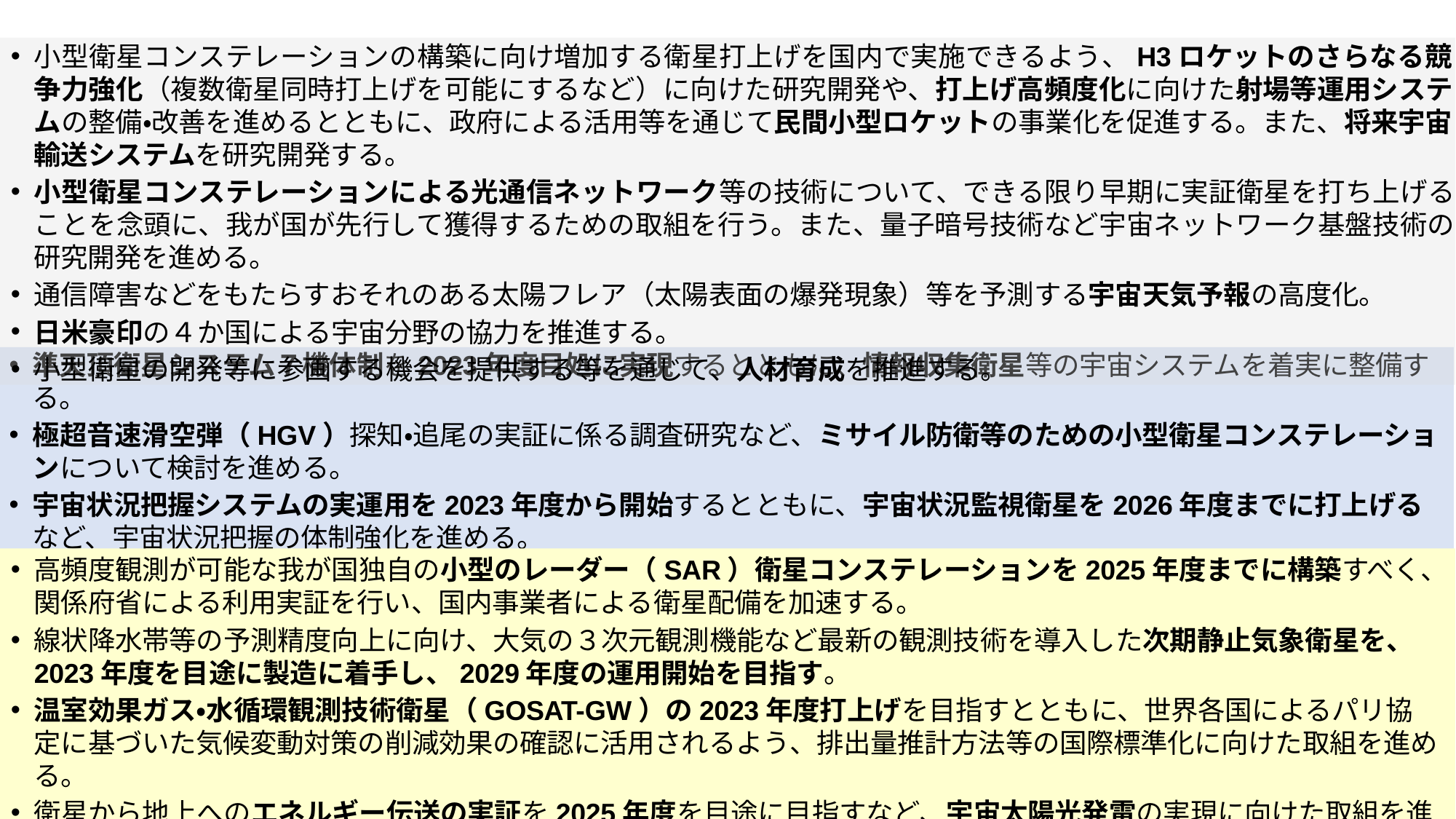

小型衛星コンステレーションの構築に向け増加する衛星打上げを国内で実施できるよう、H3ロケットのさらなる競争力強化（複数衛星同時打上げを可能にするなど）に向けた研究開発や、打上げ高頻度化に向けた射場等運用システムの整備・改善を進めるとともに、政府による活用等を通じて民間小型ロケットの事業化を促進する。また、将来宇宙輸送システムを研究開発する。
小型衛星コンステレーションによる光通信ネットワーク等の技術について、できる限り早期に実証衛星を打ち上げることを念頭に、我が国が先行して獲得するための取組を行う。また、量子暗号技術など宇宙ネットワーク基盤技術の研究開発を進める。
通信障害などをもたらすおそれのある太陽フレア（太陽表面の爆発現象）等を予測する宇宙天気予報の高度化。
日米豪印の４か国による宇宙分野の協力を推進する。
小型衛星の開発等に参画する機会を提供する等を通じて、人材育成を推進する。
準天頂衛星システム７機体制を2023年度目処に実現するとともに、情報収集衛星等の宇宙システムを着実に整備する。
極超音速滑空弾（HGV）探知・追尾の実証に係る調査研究など、ミサイル防衛等のための小型衛星コンステレーションについて検討を進める。
宇宙状況把握システムの実運用を2023年度から開始するとともに、宇宙状況監視衛星を2026年度までに打上げるなど、宇宙状況把握の体制強化を進める。
高頻度観測が可能な我が国独自の小型のレーダー（SAR）衛星コンステレーションを2025年度までに構築すべく、関係府省による利用実証を行い、国内事業者による衛星配備を加速する。
線状降水帯等の予測精度向上に向け、大気の３次元観測機能など最新の観測技術を導入した次期静止気象衛星を、
2023年度を目途に製造に着手し、2029年度の運用開始を目指す。
温室効果ガス・水循環観測技術衛星（GOSAT-GW）の2023年度打上げを目指すとともに、世界各国によるパリ協定に基づいた気候変動対策の削減効果の確認に活用されるよう、排出量推計方法等の国際標準化に向けた取組を進める。
衛星から地上へのエネルギー伝送の実証を2025年度を目途に目指すなど、宇宙太陽光発電の実現に向けた取組を進める。